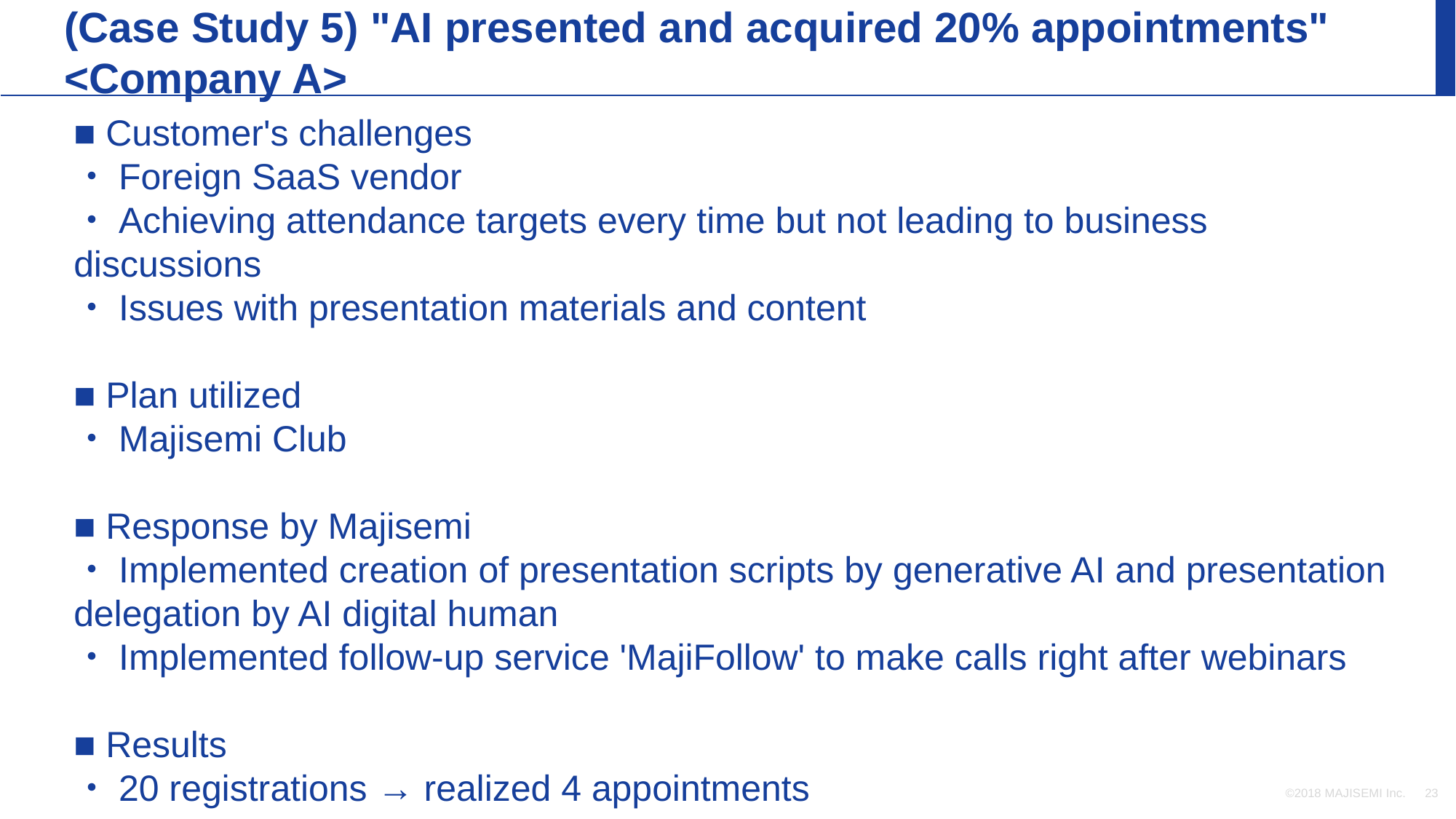

(Case Study 5) "AI presented and acquired 20% appointments" <Company A>
■ Customer's challenges
・Foreign SaaS vendor
・Achieving attendance targets every time but not leading to business discussions
・Issues with presentation materials and content

■ Plan utilized
・Majisemi Club

■ Response by Majisemi
・Implemented creation of presentation scripts by generative AI and presentation delegation by AI digital human
・Implemented follow-up service 'MajiFollow' to make calls right after webinars

■ Results
・20 registrations → realized 4 appointments
©2018 MAJISEMI Inc.
23